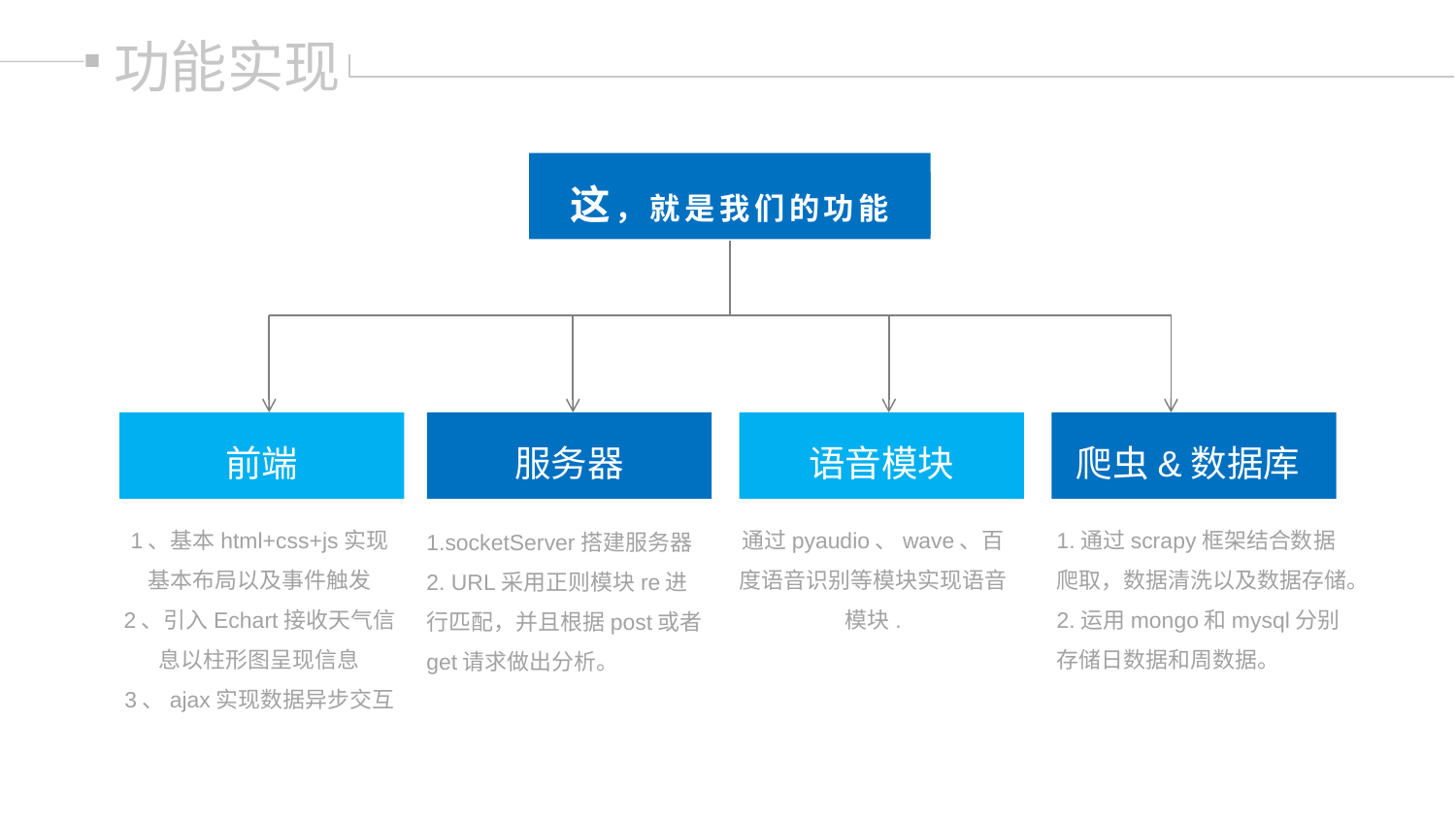

功能实现

这，就是我们的功能

前端

服务器

语音模块

爬虫&数据库
1、基本html+css+js实现基本布局以及事件触发
2、引入Echart接收天气信息以柱形图呈现信息
3、ajax实现数据异步交互

通过pyaudio、wave、百度语音识别等模块实现语音模块.
1.通过scrapy框架结合数据爬取，数据清洗以及数据存储。
2.运用mongo和mysql分别存储日数据和周数据。
1.socketServer搭建服务器
2. URL采用正则模块re进行匹配，并且根据post或者get请求做出分析。